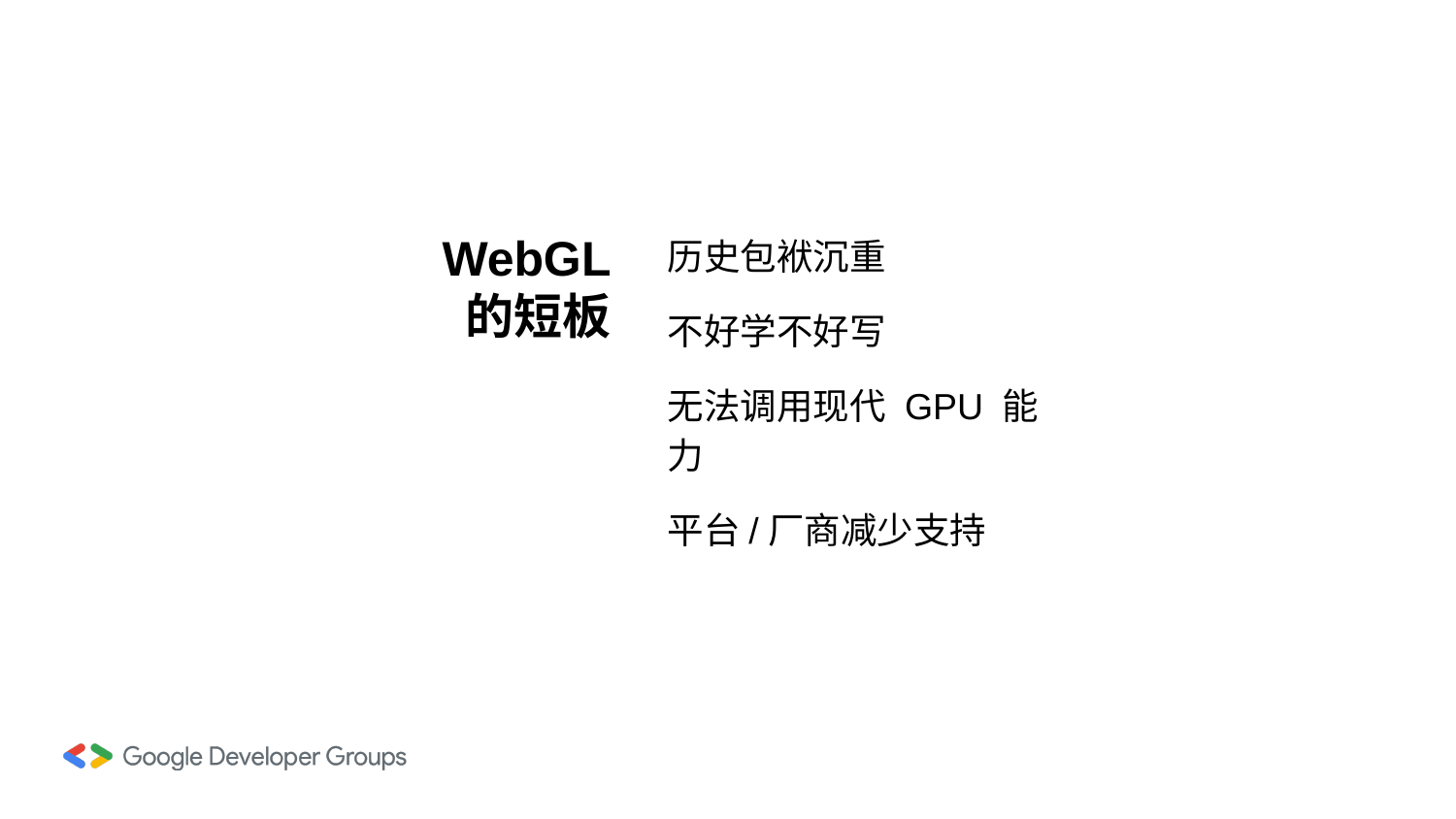

WebGL
的短板
历史包袱沉重
不好学不好写
无法调用现代 GPU 能力
平台/厂商减少支持